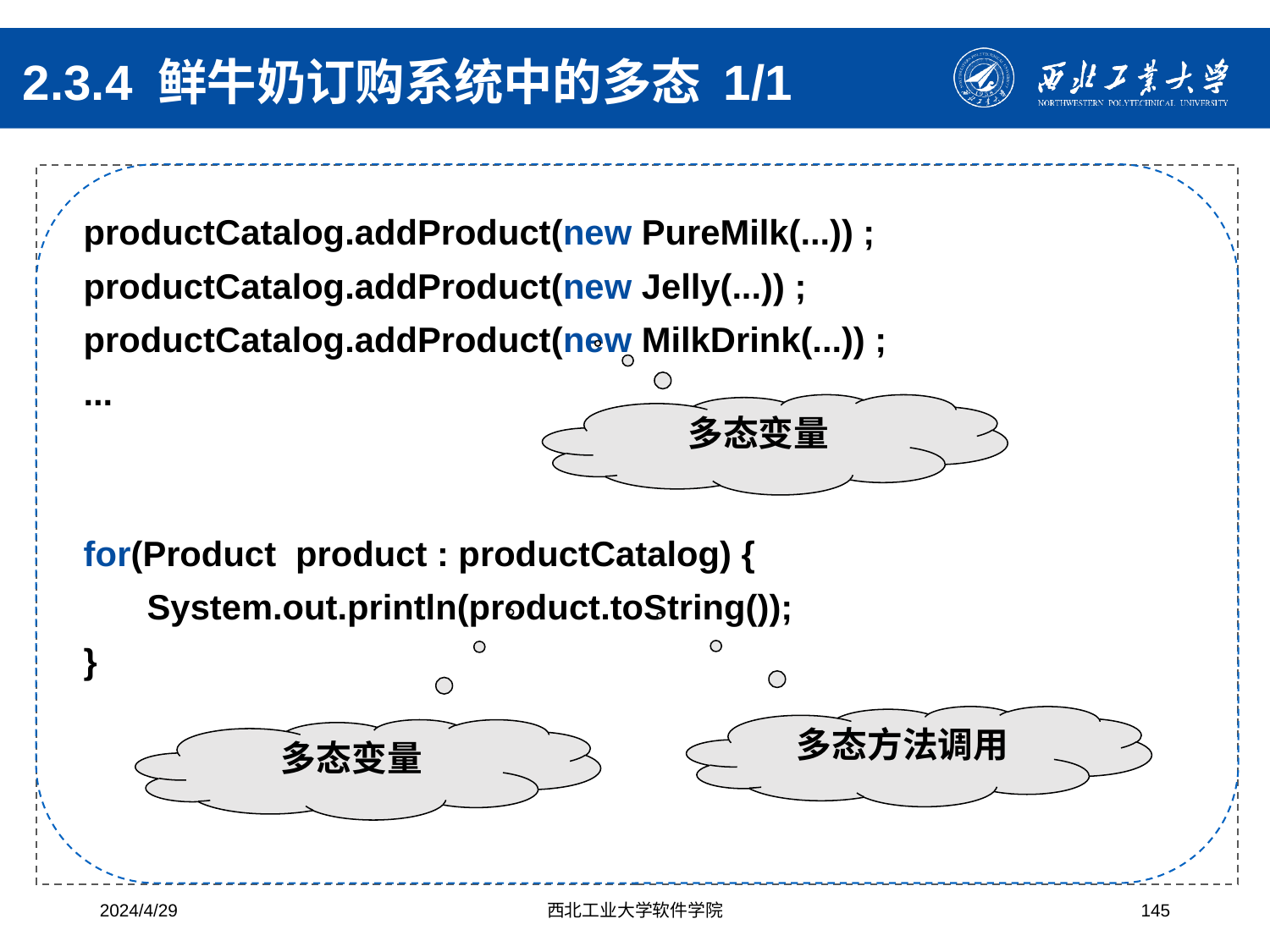

# 2.3.4 鲜牛奶订购系统中的多态 1/1
productCatalog.addProduct(new PureMilk(...)) ;
productCatalog.addProduct(new Jelly(...)) ;
productCatalog.addProduct(new MilkDrink(...)) ;
...

for(Product  product : productCatalog) {
System.out.println(product.toString());
}

多态变量
多态方法调用
多态变量
2024/4/29
西北工业大学软件学院
145